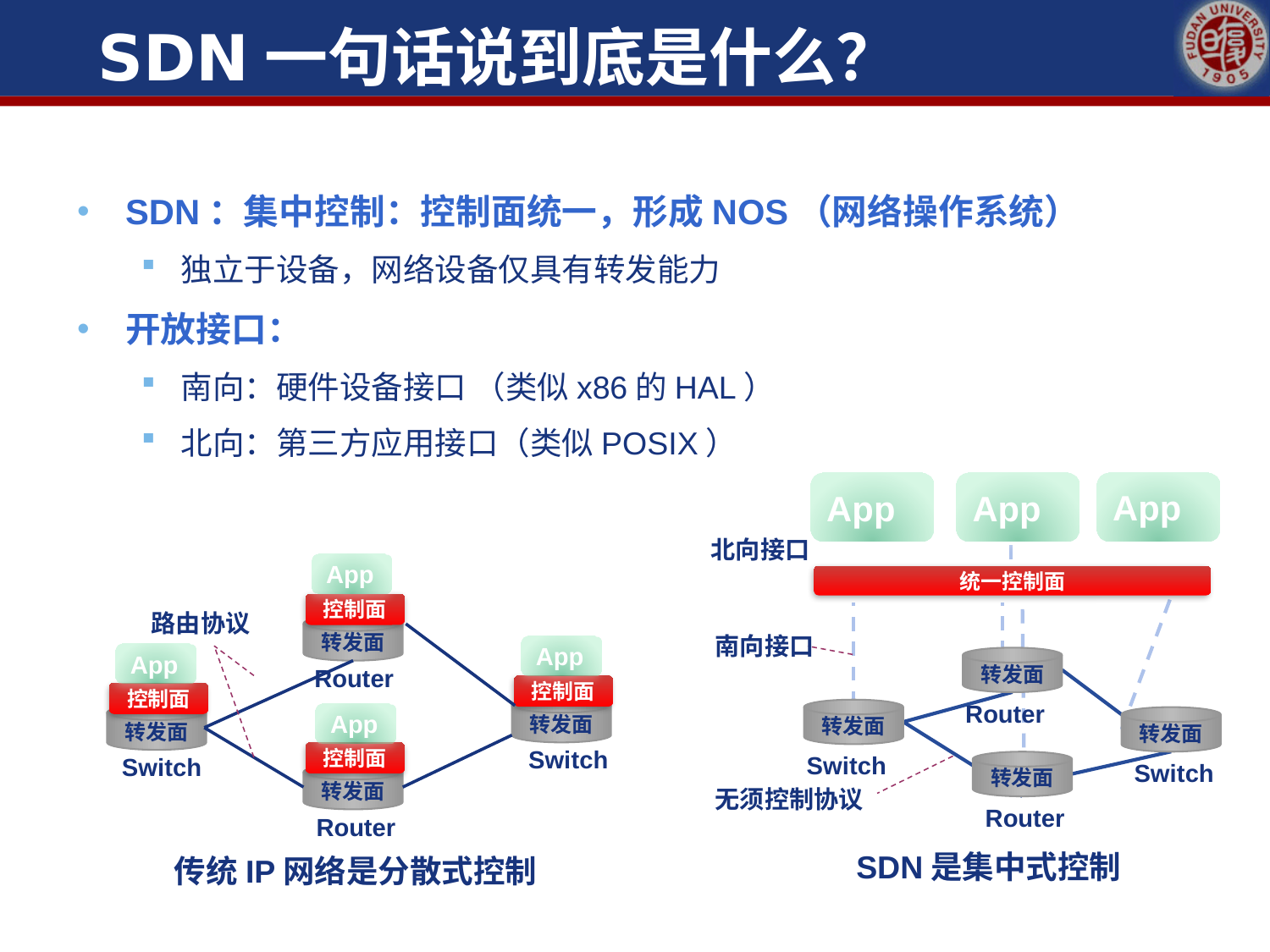

# SDN一句话说到底是什么？
SDN：集中控制：控制面统一，形成NOS（网络操作系统）
独立于设备，网络设备仅具有转发能力
开放接口：
南向：硬件设备接口 （类似x86的HAL）
北向：第三方应用接口（类似POSIX）

App
App
App
北向接口
App
统一控制面
控制面
路由协议
转发面
南向接口
App
App
转发面
Router
控制面
转发面
控制面
转发面
Router
转发面
App
转发面
Switch
控制面
转发面
Switch
Switch
转发面
Switch
无须控制协议
Router
Router
SDN是集中式控制
传统IP网络是分散式控制